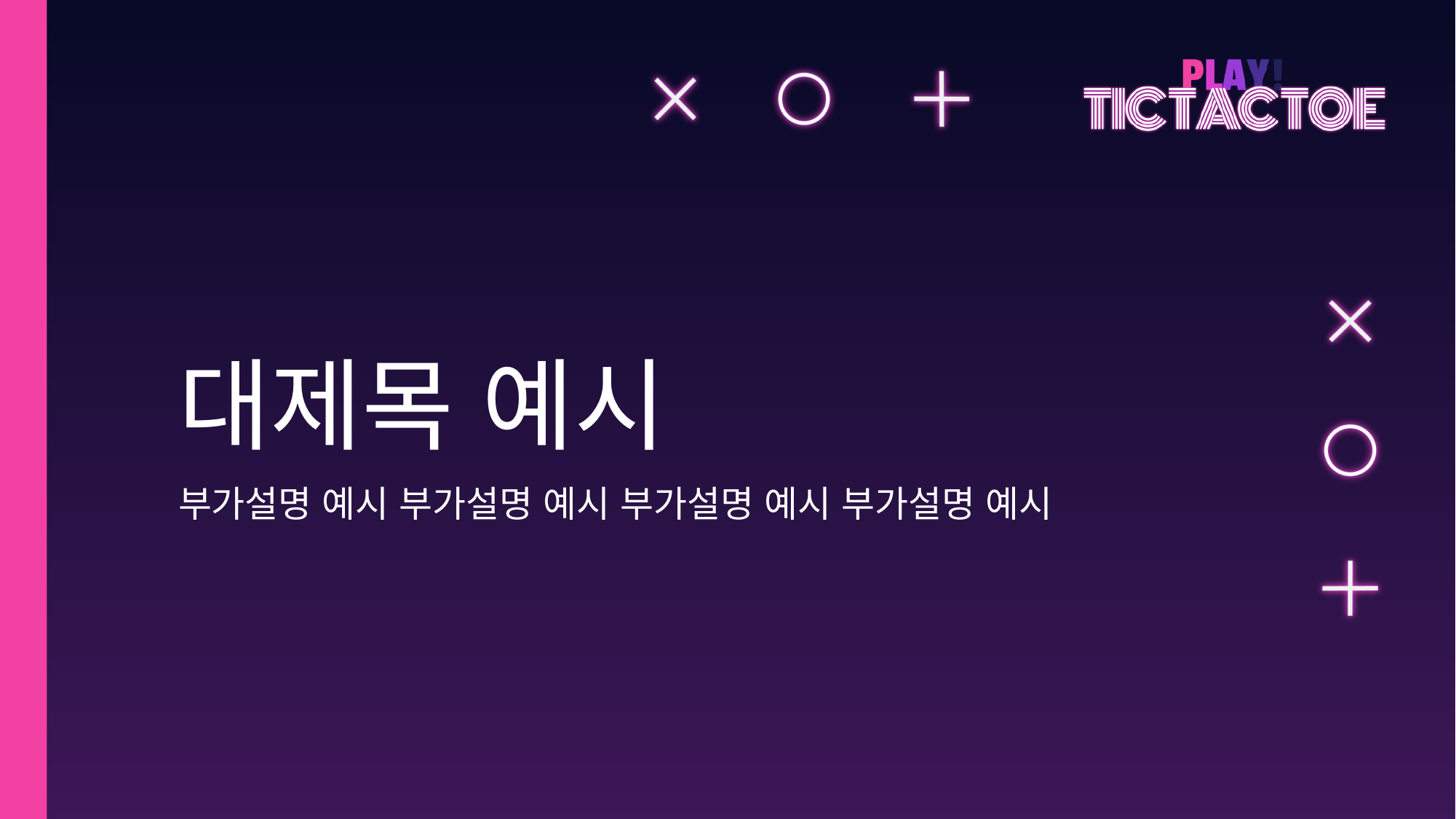

# 대제목 예시
부가설명 예시 부가설명 예시 부가설명 예시 부가설명 예시